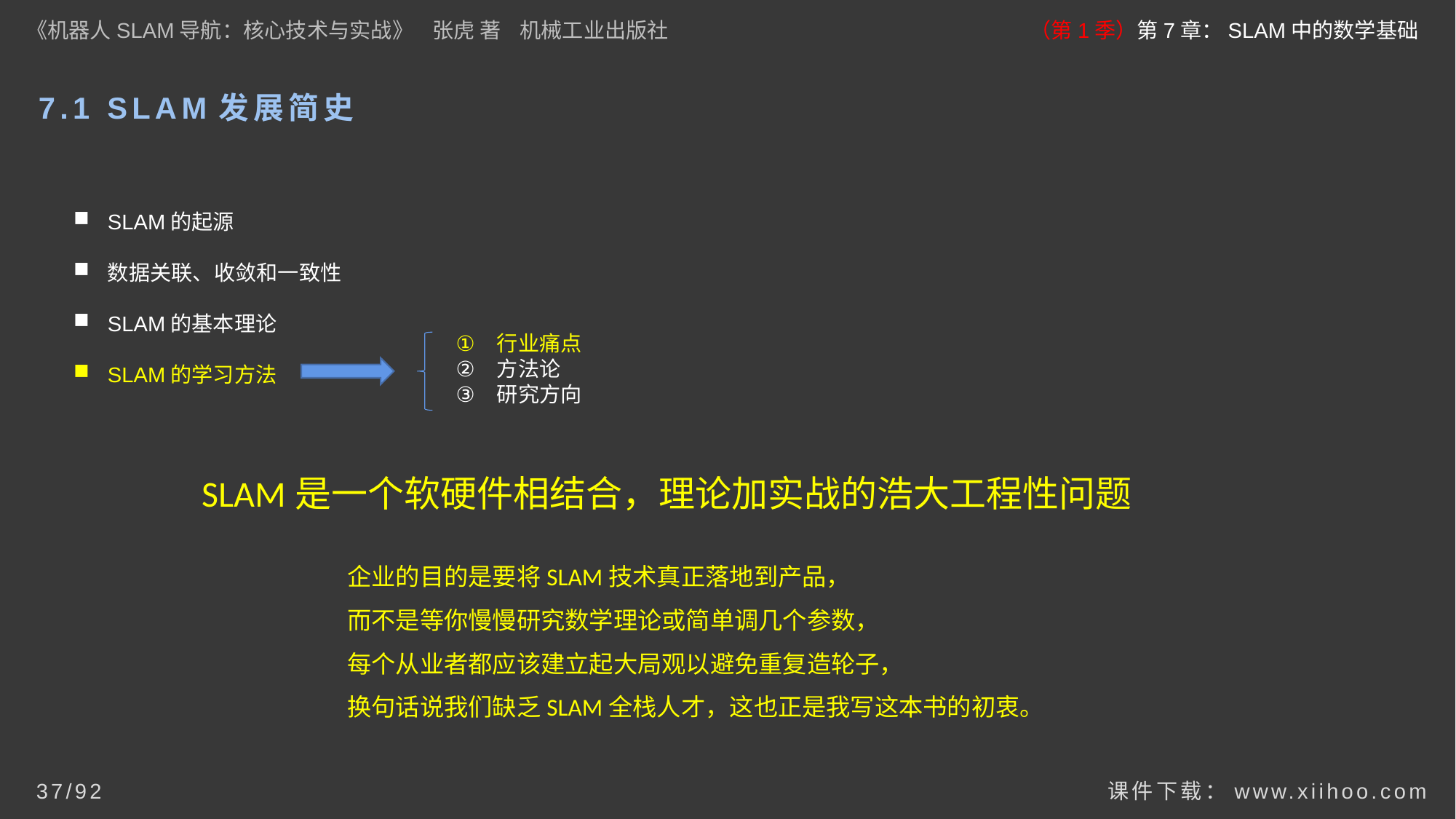

《机器人SLAM导航：核心技术与实战》    张虎 著    机械工业出版社
（第1季）第7章：SLAM中的数学基础
# 7.1 SLAM发展简史
SLAM的起源
数据关联、收敛和一致性
SLAM的基本理论
SLAM的学习方法
行业痛点
方法论
研究方向

SLAM是一个软硬件相结合，理论加实战的浩大工程性问题
企业的目的是要将SLAM技术真正落地到产品，
而不是等你慢慢研究数学理论或简单调几个参数，
每个从业者都应该建立起大局观以避免重复造轮子，
换句话说我们缺乏SLAM全栈人才，这也正是我写这本书的初衷。
课件下载：www.xiihoo.com
37/92